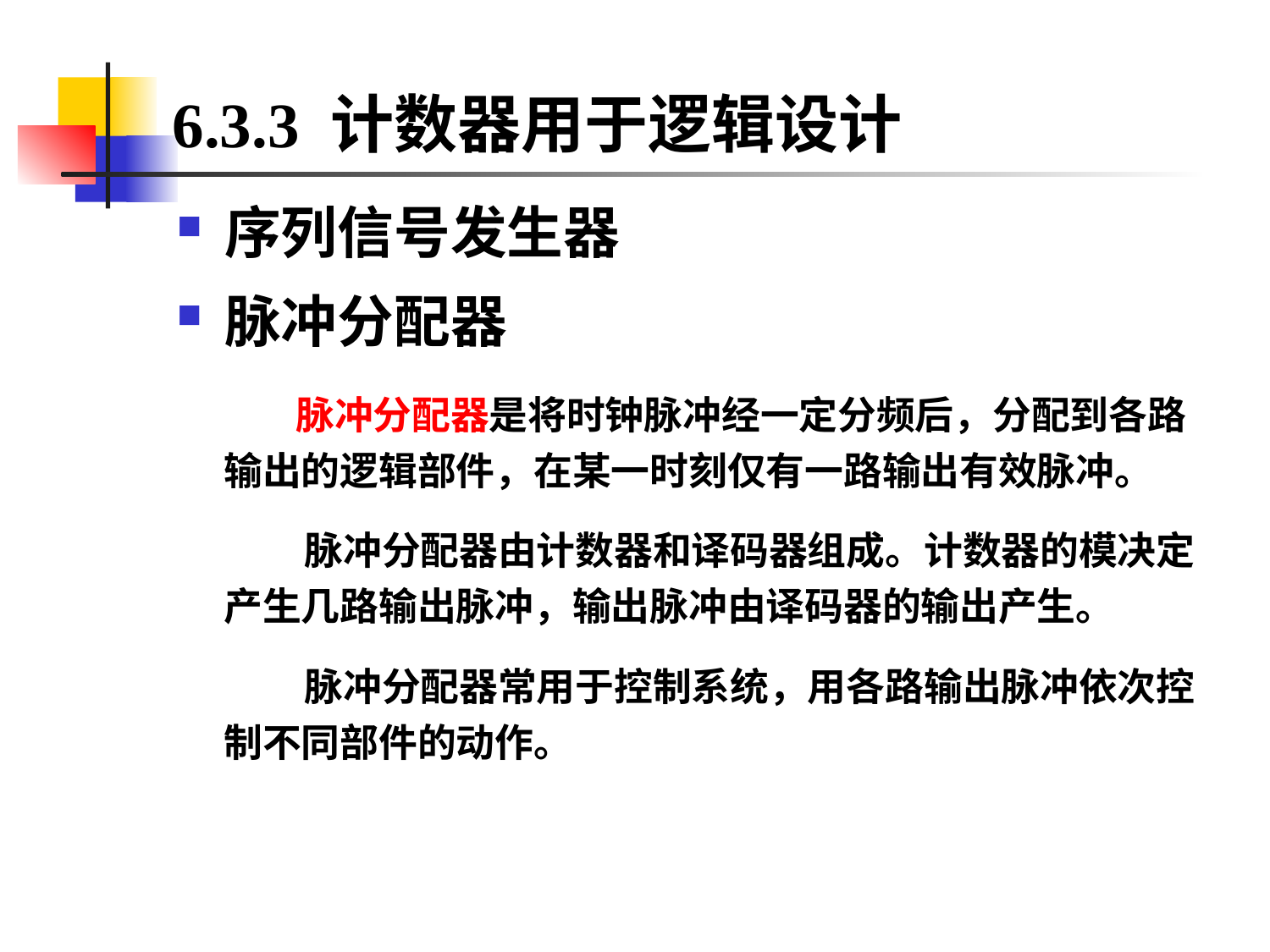

# 6.3.3 计数器用于逻辑设计
序列信号发生器
脉冲分配器
       脉冲分配器是将时钟脉冲经一定分频后，分配到各路输出的逻辑部件，在某一时刻仅有一路输出有效脉冲。
        脉冲分配器由计数器和译码器组成。计数器的模决定产生几路输出脉冲，输出脉冲由译码器的输出产生。
        脉冲分配器常用于控制系统，用各路输出脉冲依次控制不同部件的动作。